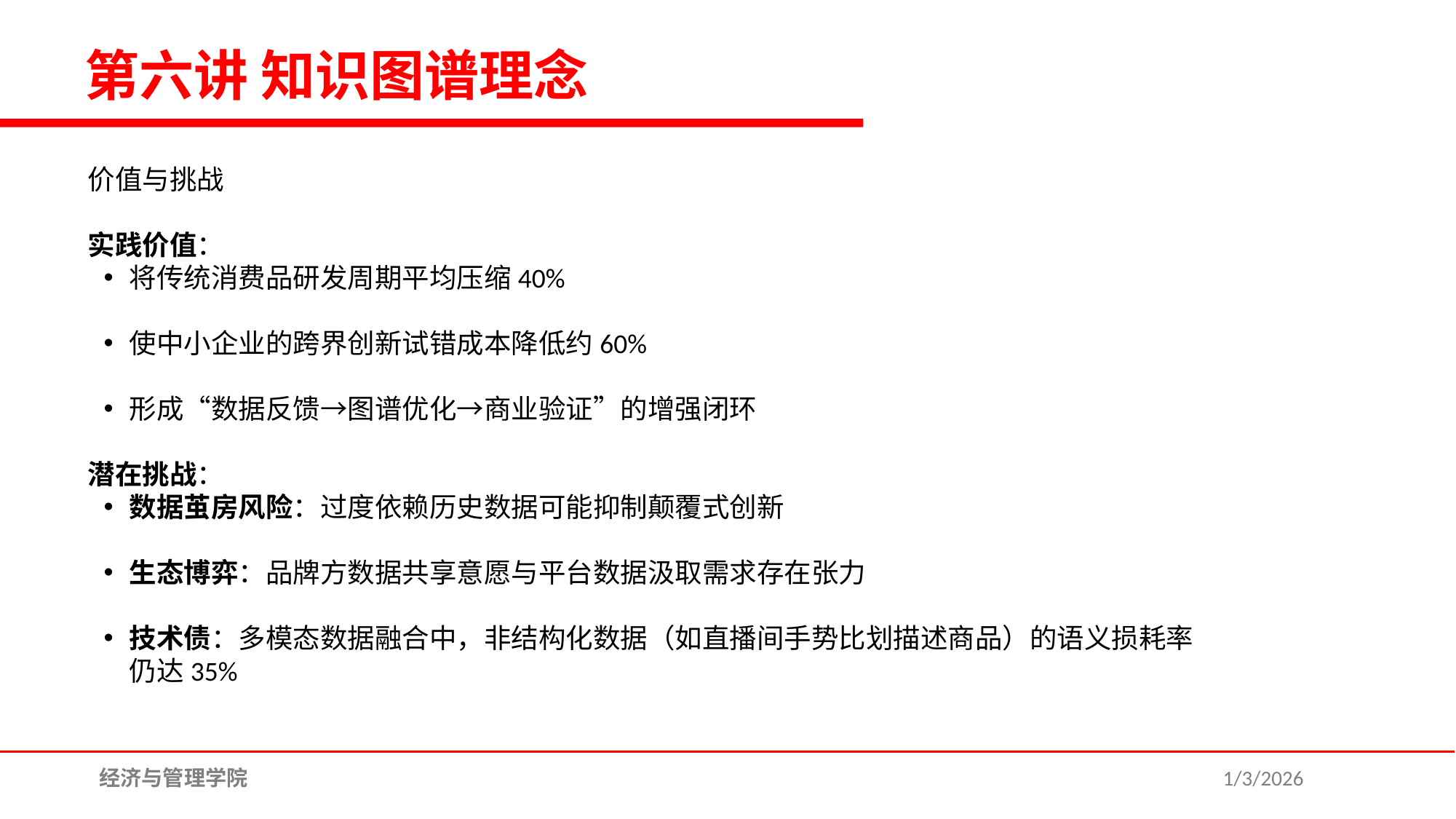

第六讲 知识图谱理念
价值与挑战
实践价值：
将传统消费品研发周期平均压缩40%
使中小企业的跨界创新试错成本降低约60%
形成“数据反馈→图谱优化→商业验证”的增强闭环
潜在挑战：
数据茧房风险：过度依赖历史数据可能抑制颠覆式创新
生态博弈：品牌方数据共享意愿与平台数据汲取需求存在张力
技术债：多模态数据融合中，非结构化数据（如直播间手势比划描述商品）的语义损耗率仍达35%